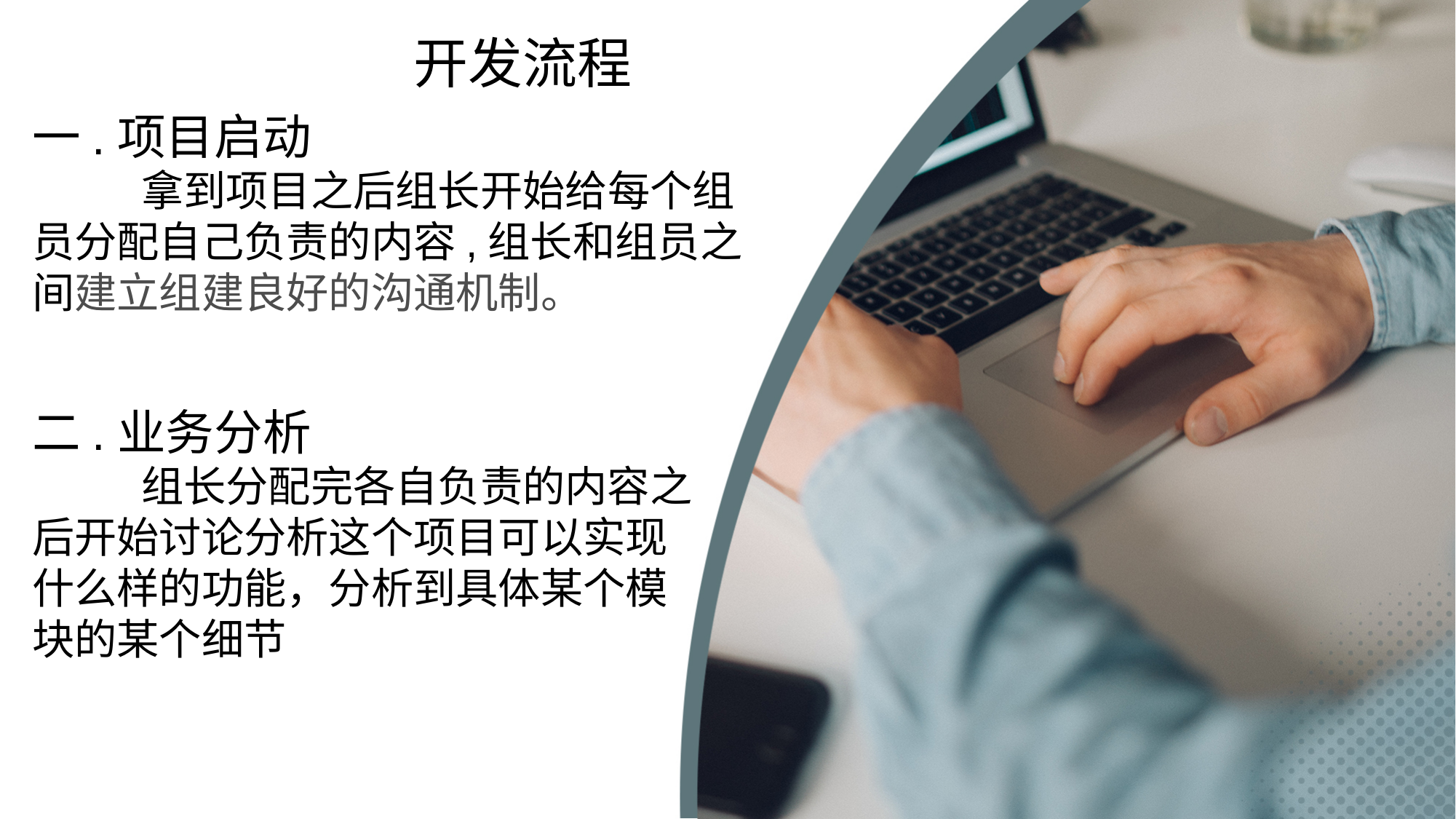

开发流程
一.项目启动
	拿到项目之后组长开始给每个组员分配自己负责的内容,组长和组员之间建立组建良好的沟通机制。
二.业务分析
	组长分配完各自负责的内容之后开始讨论分析这个项目可以实现什么样的功能，分析到具体某个模块的某个细节